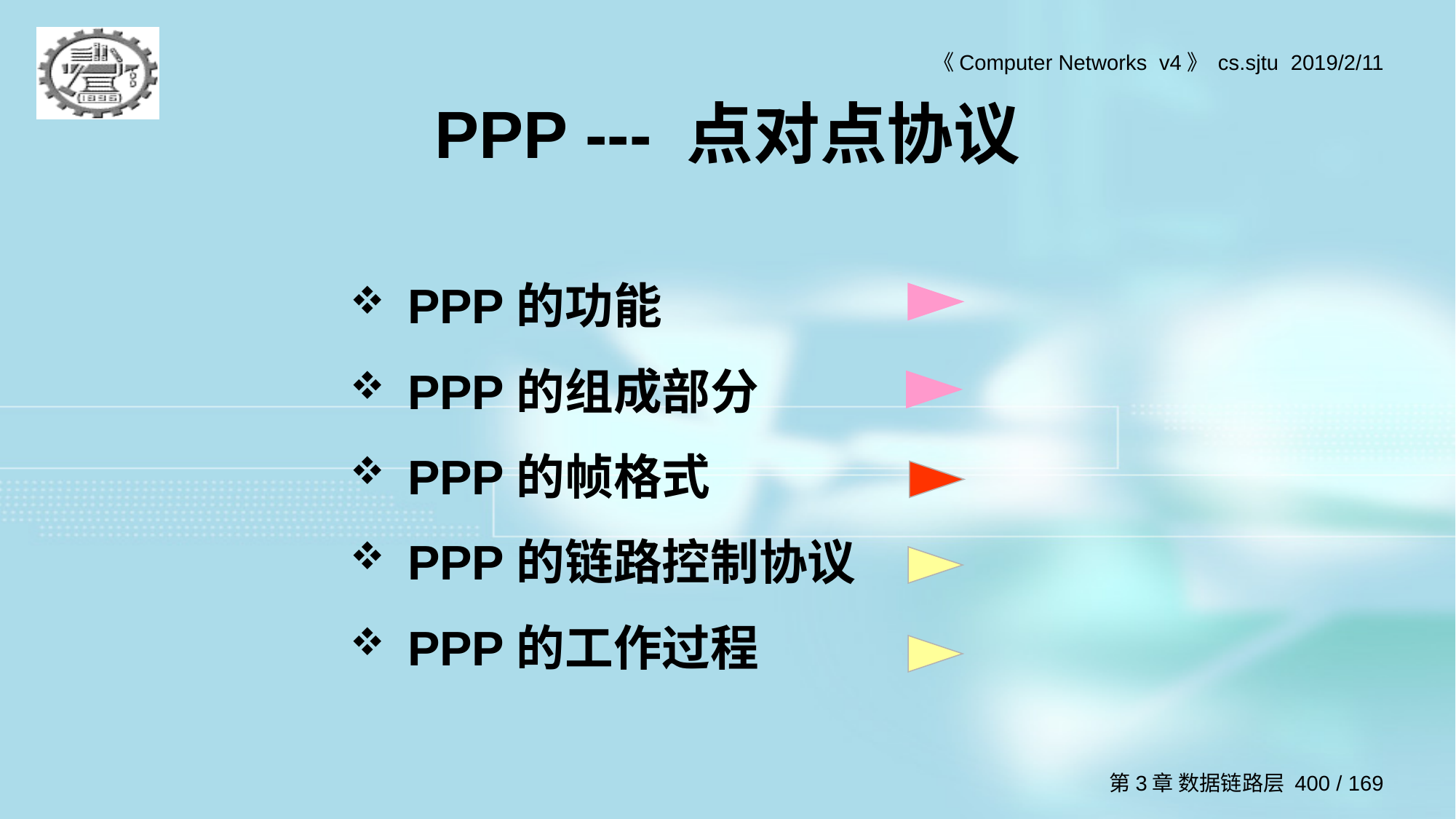

# PPP --- 点对点协议
PPP的功能
PPP的组成部分
PPP的帧格式
PPP的链路控制协议
PPP的工作过程